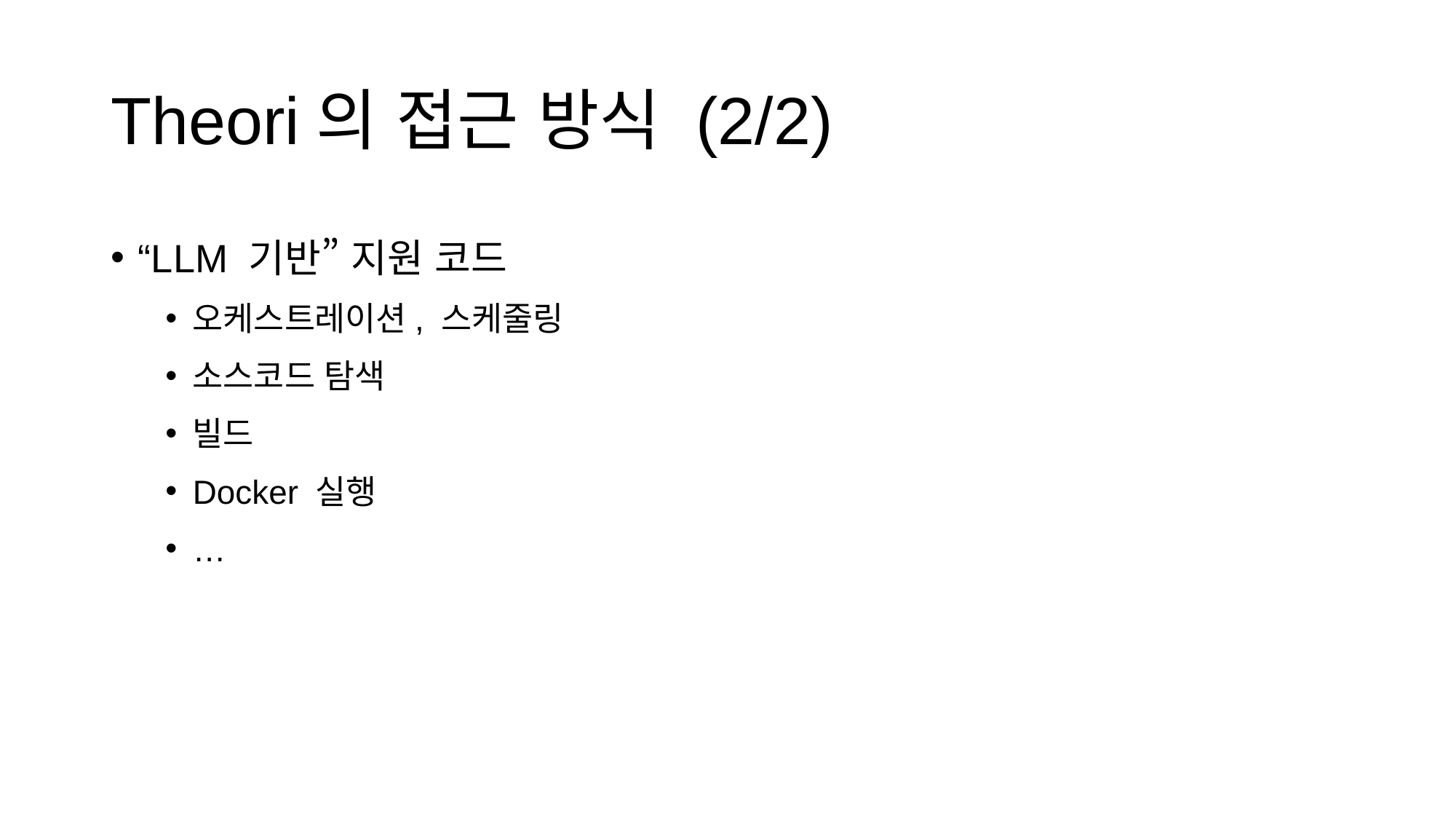

# Theori의 접근 방식 (2/2)
“LLM 기반” 지원 코드
오케스트레이션, 스케줄링
소스코드 탐색
빌드
Docker 실행
…